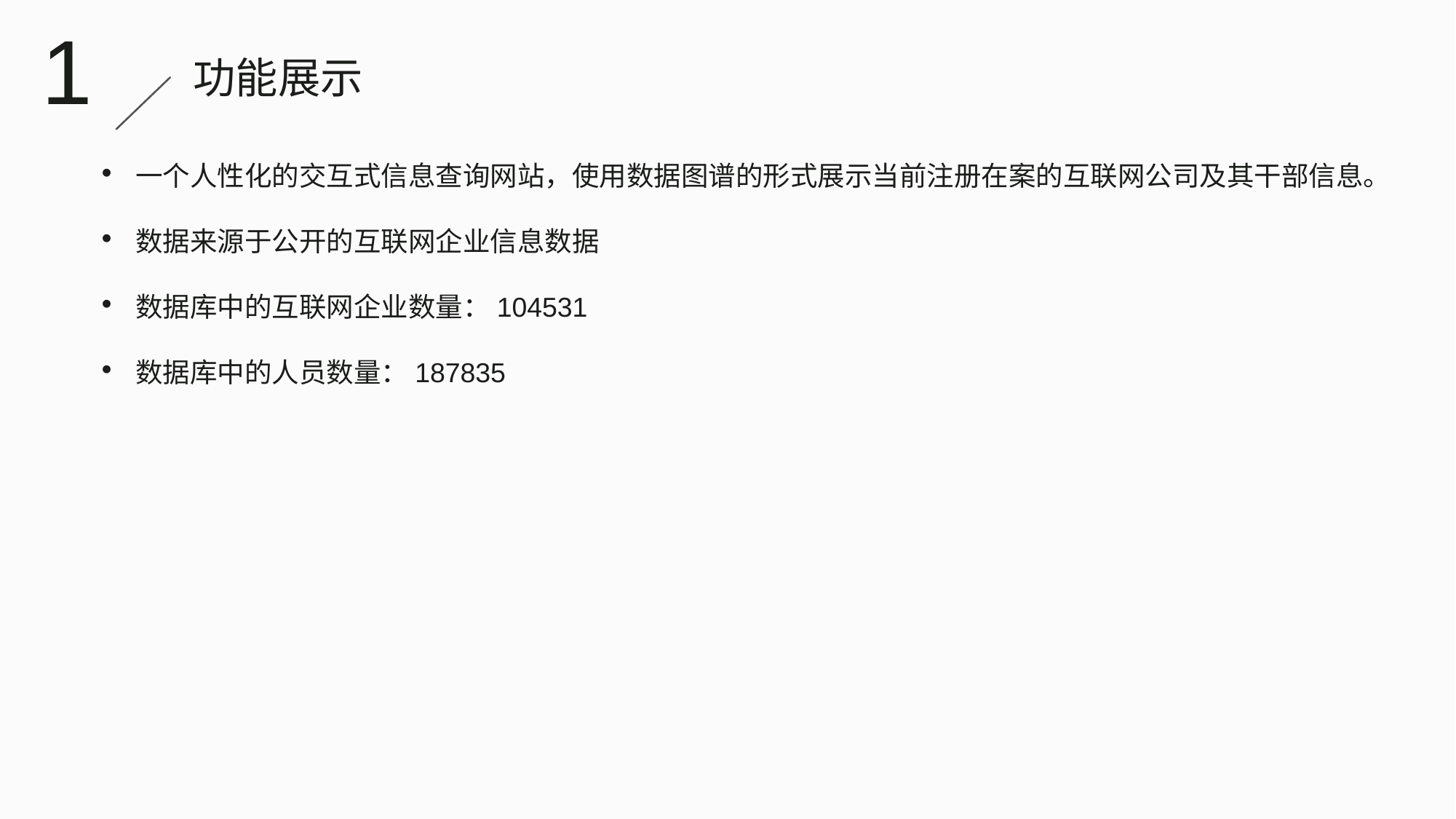

1
功能展示
一个人性化的交互式信息查询网站，使用数据图谱的形式展示当前注册在案的互联网公司及其干部信息。

数据来源于公开的互联网企业信息数据

数据库中的互联网企业数量：104531

数据库中的人员数量：187835